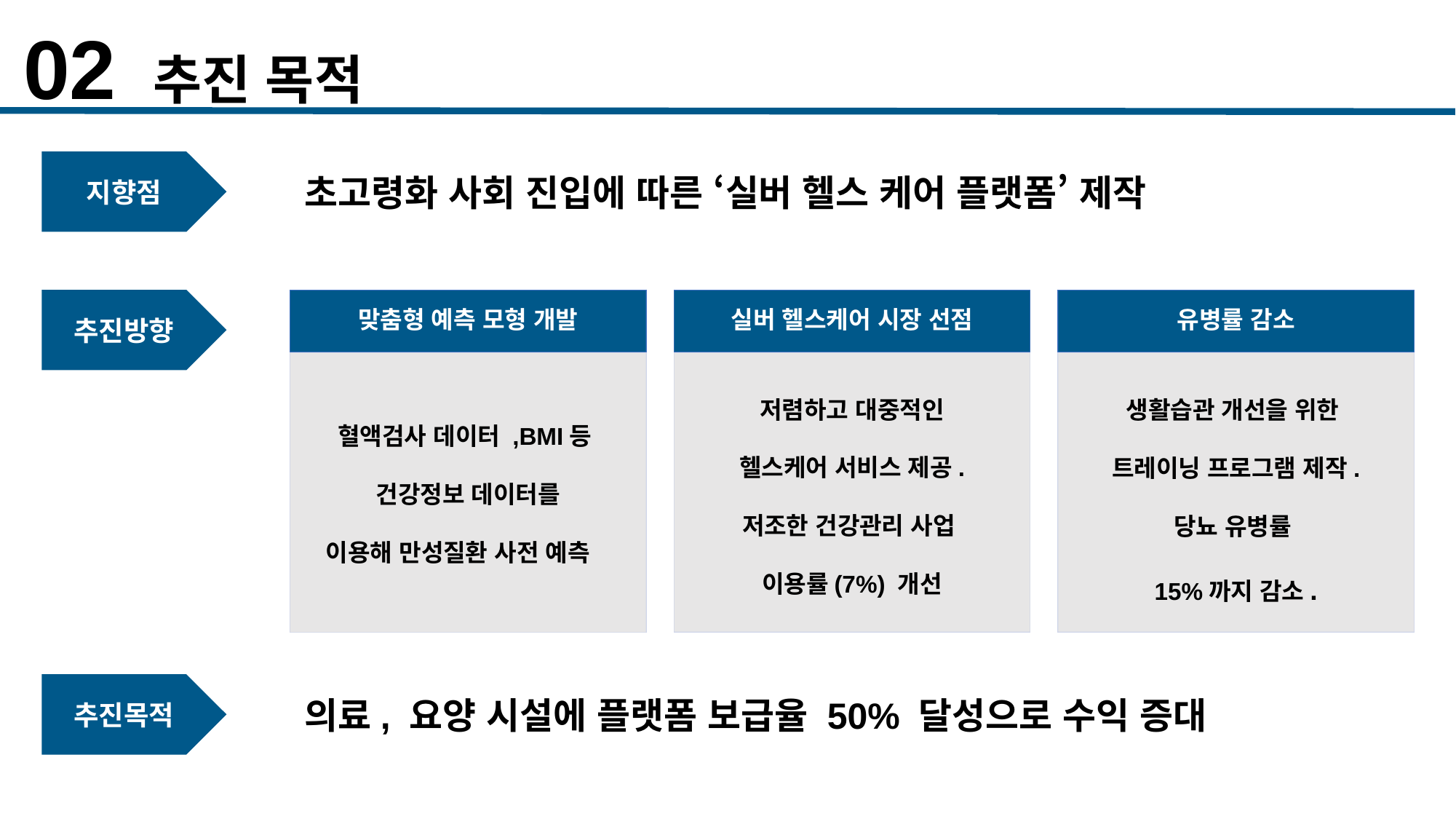

02 추진 목적
초고령화 사회 진입에 따른 ‘실버 헬스 케어 플랫폼’ 제작
지향점
추진방향

맞춤형 예측 모형 개발

실버 헬스케어 시장 선점

유병률 감소

혈액검사 데이터 ,BMI등
건강정보 데이터를
이용해 만성질환 사전 예측

생활습관 개선을 위한
트레이닝 프로그램 제작.
당뇨 유병률
15%까지 감소.
저렴하고 대중적인
헬스케어 서비스 제공.
저조한 건강관리 사업
이용률(7%) 개선

의료, 요양 시설에 플랫폼 보급율 50% 달성으로 수익 증대
추진목적